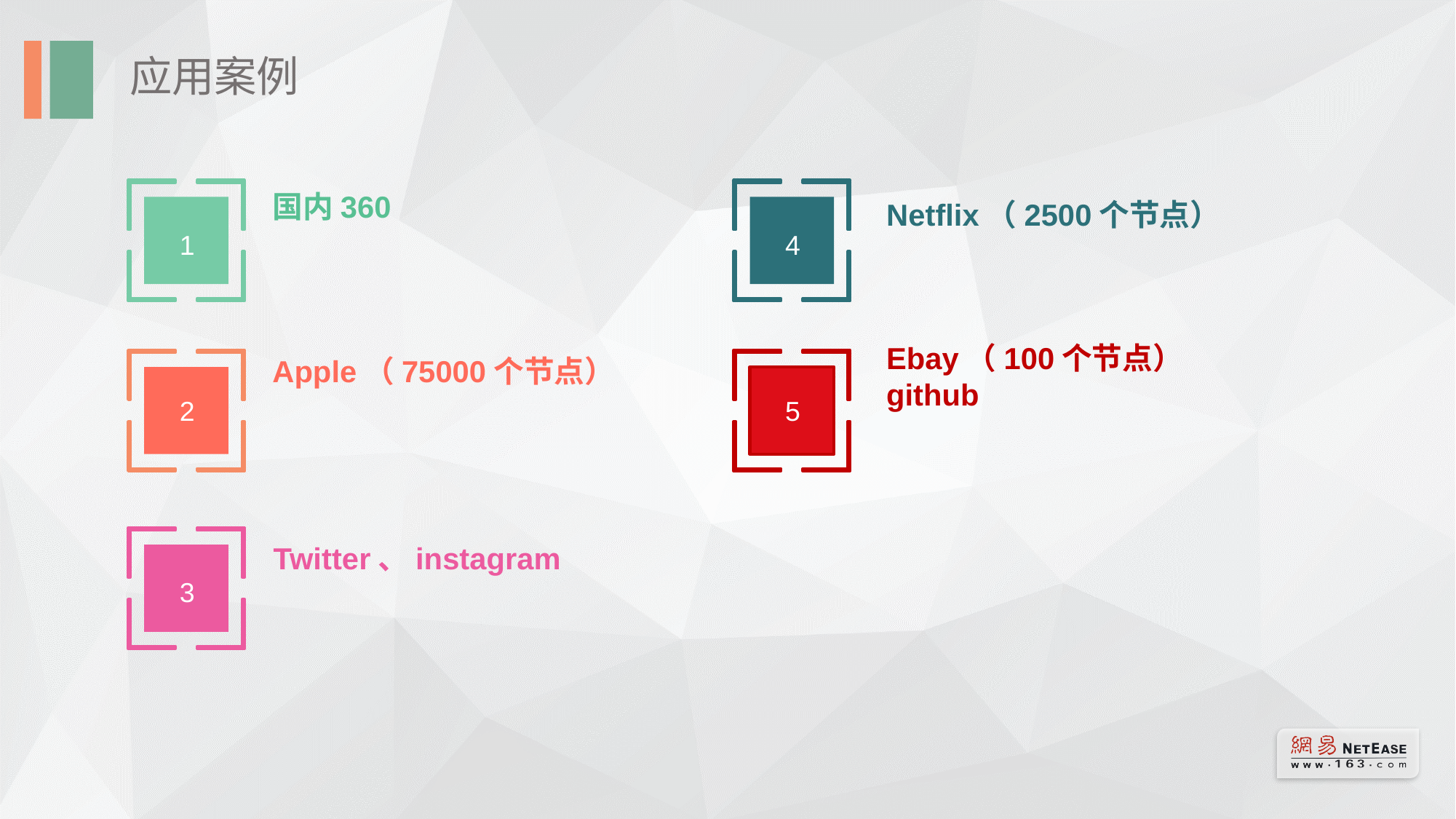

应用案例
国内360

1

2

4

5
Netflix（2500个节点）
Apple（75000个节点）
Ebay（100个节点）
github
Twitter、instagram

3